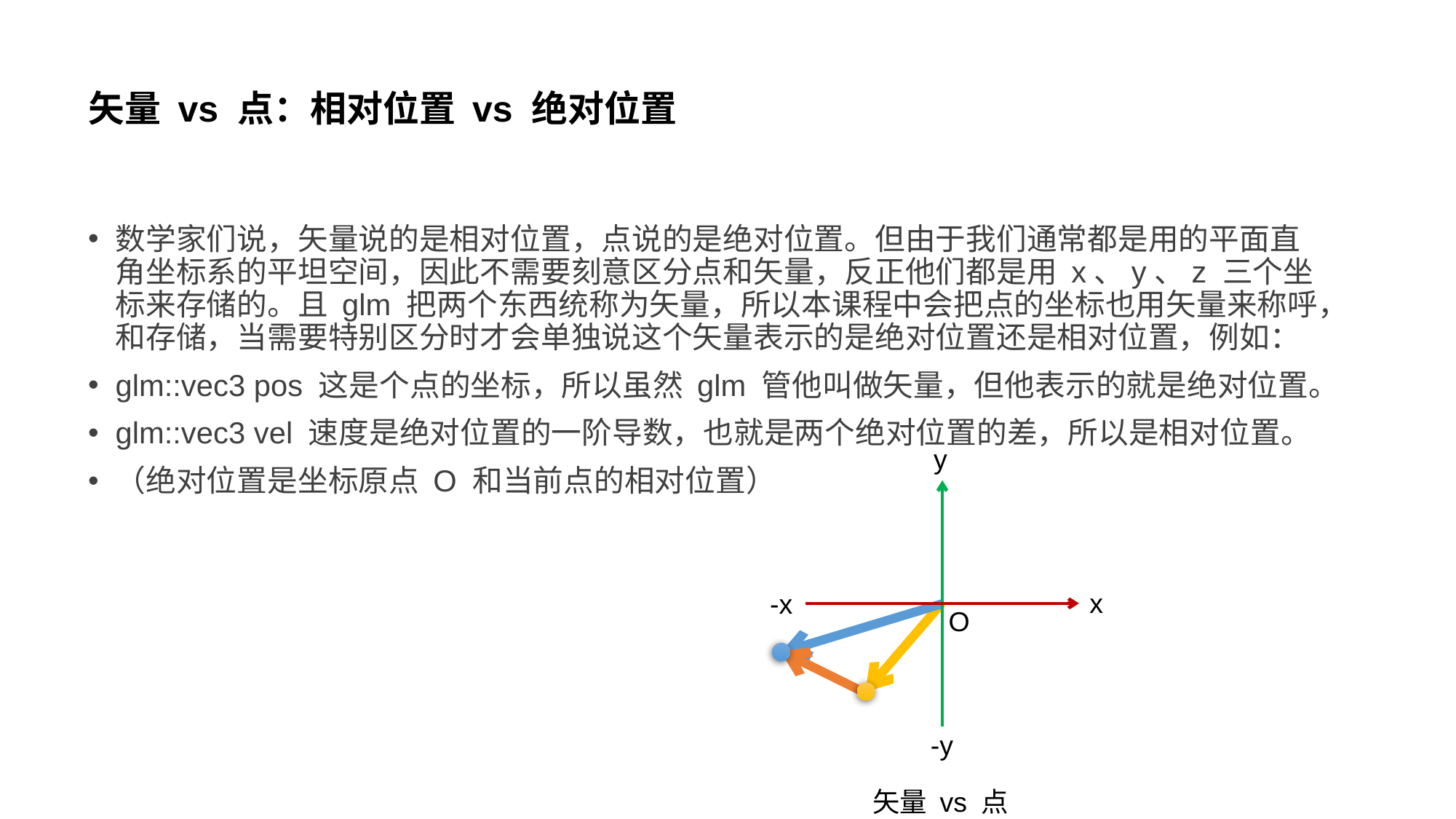

# 矢量 vs 点：相对位置 vs 绝对位置
数学家们说，矢量说的是相对位置，点说的是绝对位置。但由于我们通常都是用的平面直角坐标系的平坦空间，因此不需要刻意区分点和矢量，反正他们都是用 x、y、z 三个坐标来存储的。且 glm 把两个东西统称为矢量，所以本课程中会把点的坐标也用矢量来称呼，和存储，当需要特别区分时才会单独说这个矢量表示的是绝对位置还是相对位置，例如：
glm::vec3 pos 这是个点的坐标，所以虽然 glm 管他叫做矢量，但他表示的就是绝对位置。
glm::vec3 vel 速度是绝对位置的一阶导数，也就是两个绝对位置的差，所以是相对位置。
（绝对位置是坐标原点 O 和当前点的相对位置）
y
x
-x
-y
O

矢量 vs 点